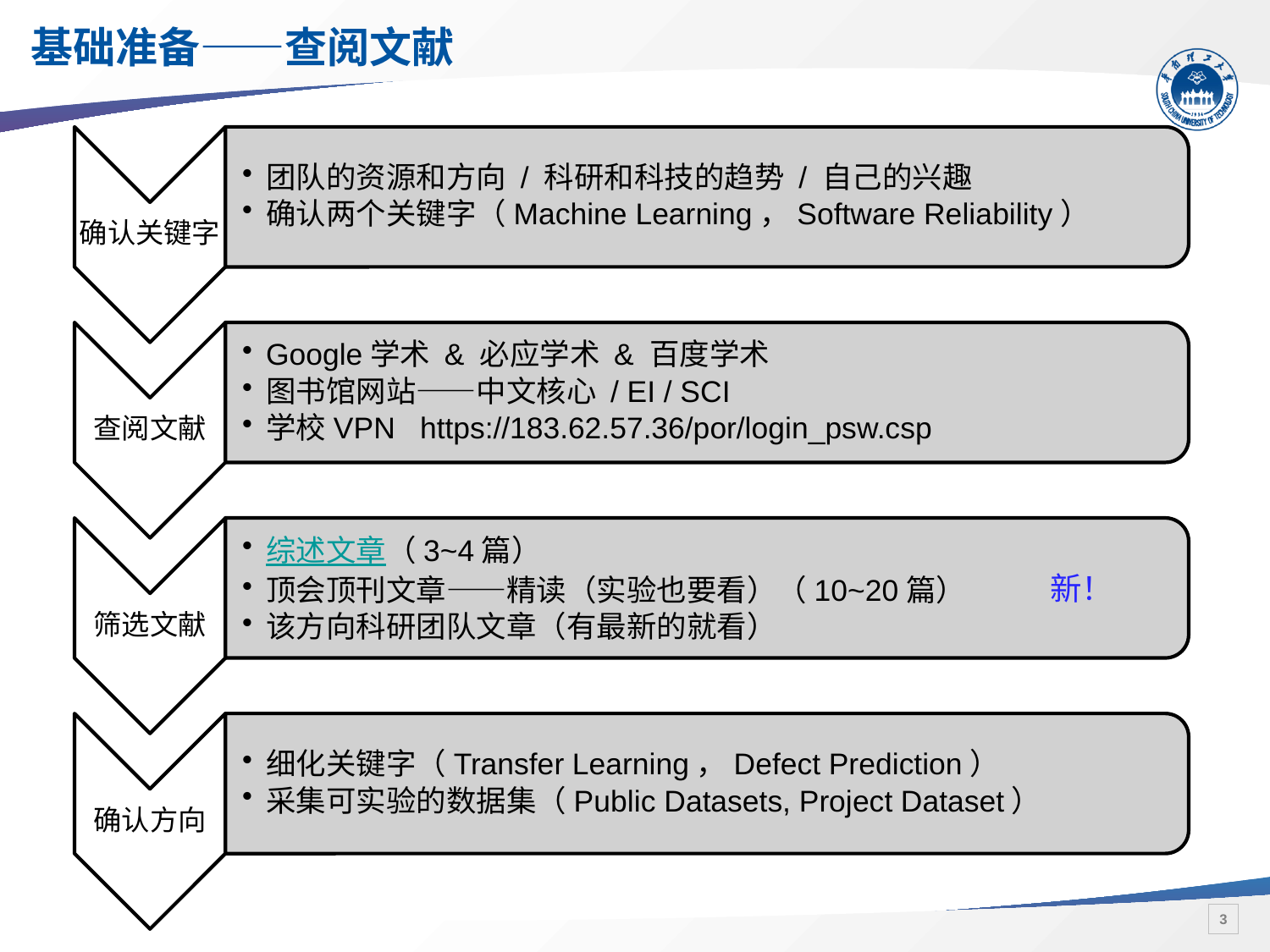

# 基础准备——查阅文献
确认关键字
团队的资源和方向 / 科研和科技的趋势 / 自己的兴趣
确认两个关键字（Machine Learning，Software Reliability）
查阅文献
Google学术 & 必应学术 & 百度学术
图书馆网站——中文核心 / EI / SCI
学校VPN   https://183.62.57.36/por/login_psw.csp
筛选文献
综述文章（3~4篇）
顶会顶刊文章——精读（实验也要看）（10~20篇）
该方向科研团队文章（有最新的就看）
确认方向
细化关键字（Transfer Learning，Defect Prediction）
采集可实验的数据集（Public Datasets, Project Dataset）
新！